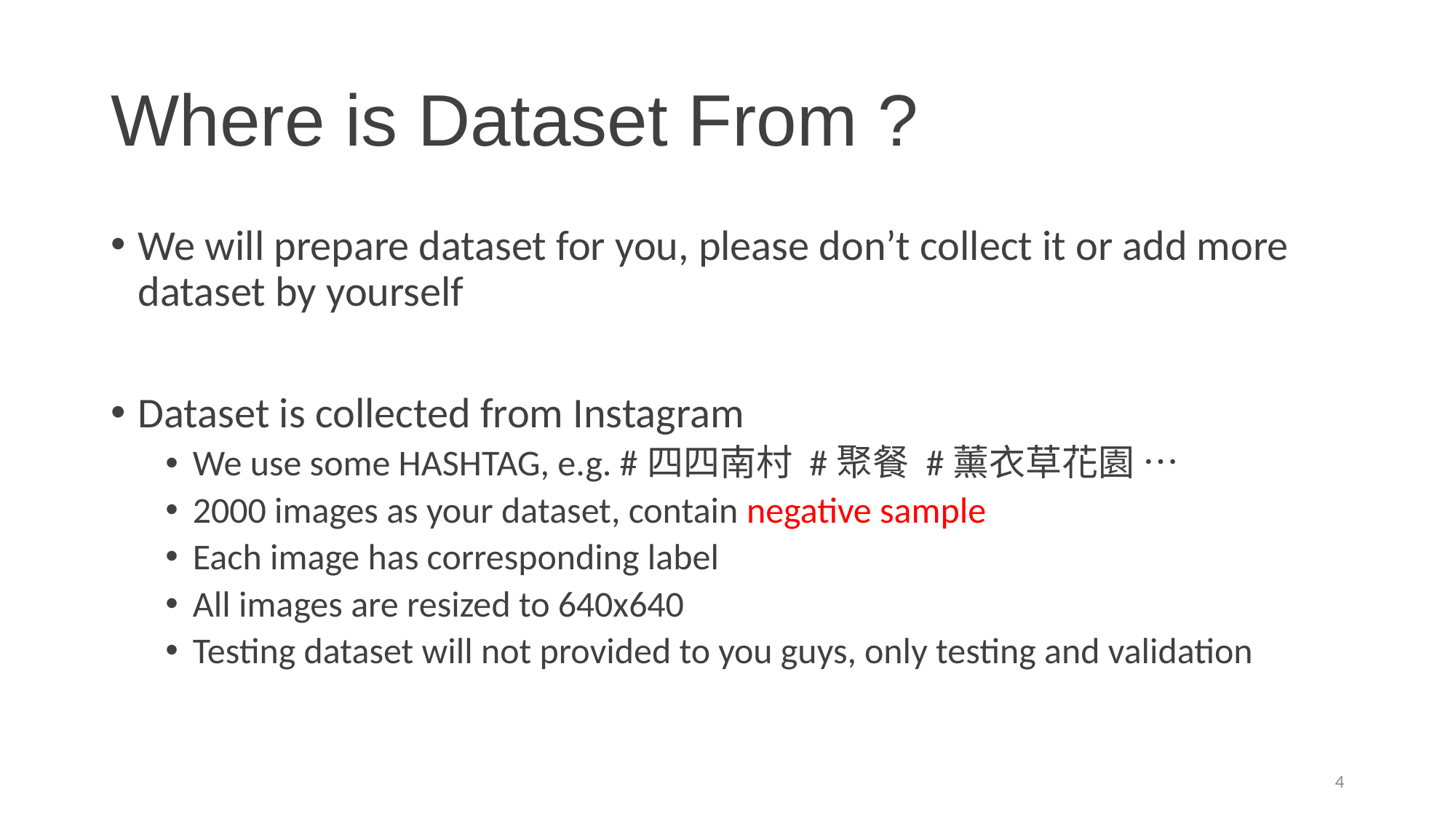

# Where is Dataset From ?
We will prepare dataset for you, please don’t collect it or add more dataset by yourself

Dataset is collected from Instagram
We use some HASHTAG, e.g. #四四南村 #聚餐 #薰衣草花園 …
2000 images as your dataset, contain negative sample
Each image has corresponding label
All images are resized to 640x640
Testing dataset will not provided to you guys, only testing and validation

4